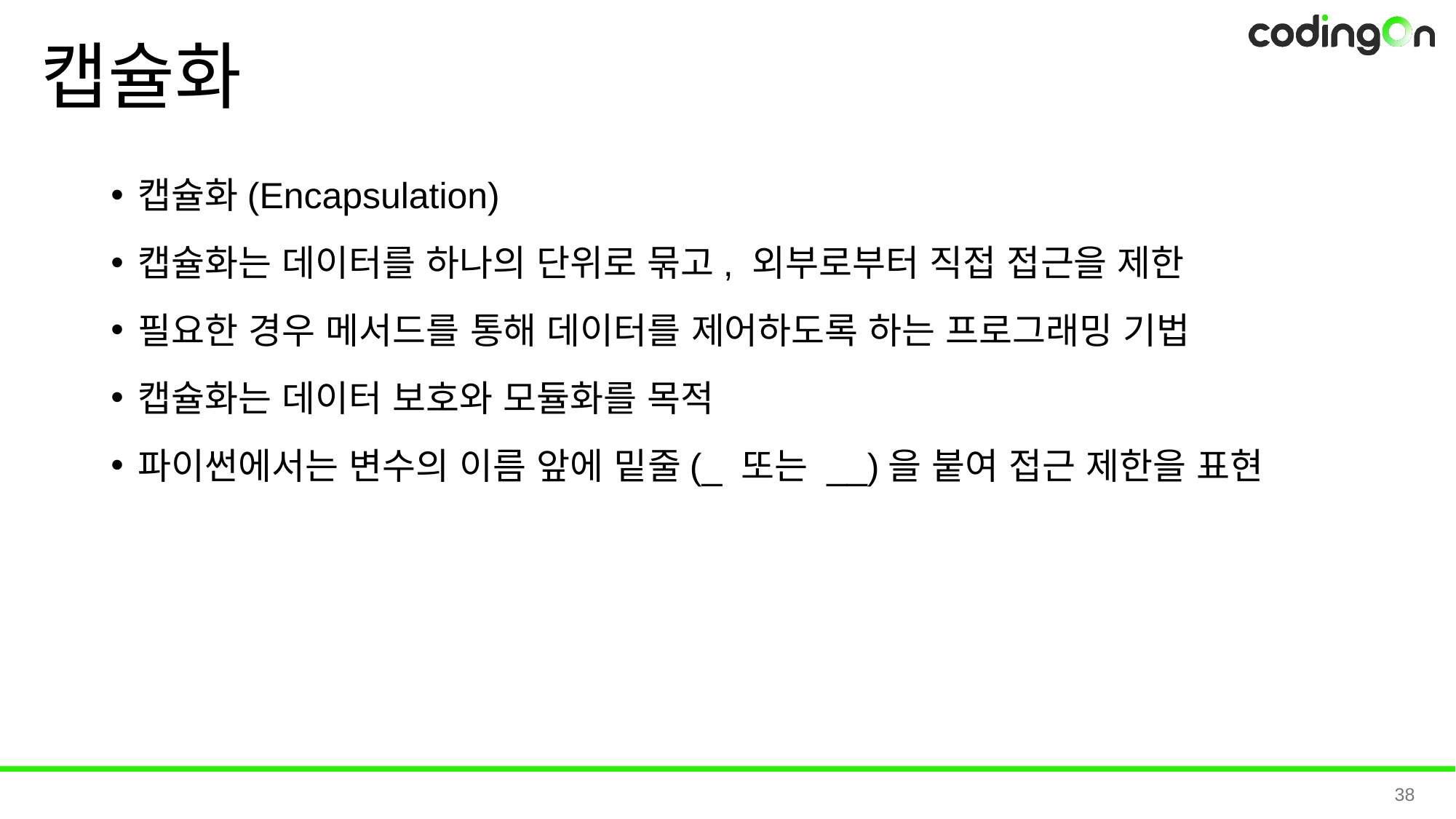

# 캡슐화
캡슐화(Encapsulation)
캡슐화는 데이터를 하나의 단위로 묶고, 외부로부터 직접 접근을 제한
필요한 경우 메서드를 통해 데이터를 제어하도록 하는 프로그래밍 기법
캡슐화는 데이터 보호와 모듈화를 목적
파이썬에서는 변수의 이름 앞에 밑줄(_ 또는 __)을 붙여 접근 제한을 표현
38